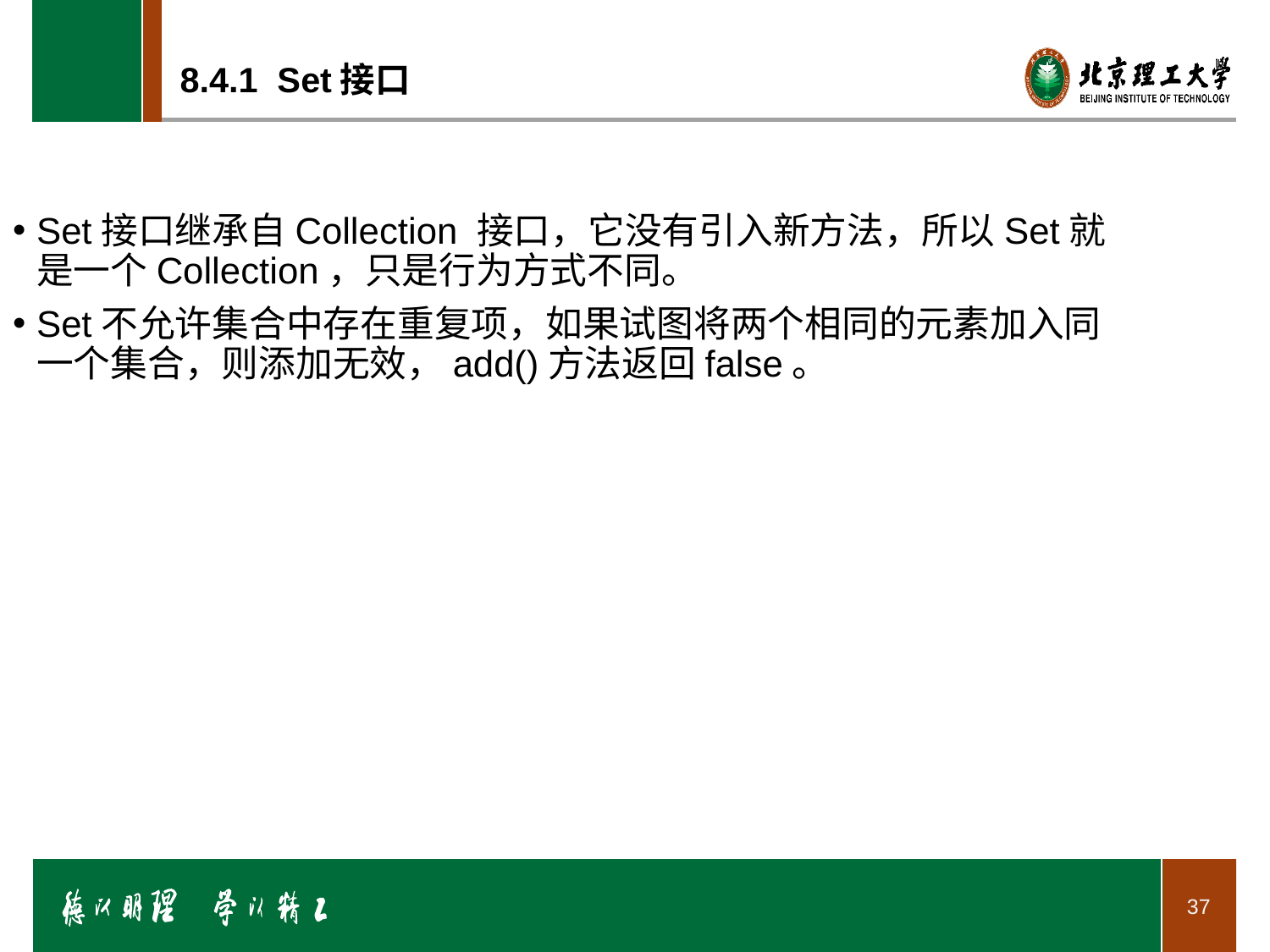

# 8.4.1  Set接口
Set接口继承自Collection 接口，它没有引入新方法，所以Set就是一个Collection，只是行为方式不同。
Set不允许集合中存在重复项，如果试图将两个相同的元素加入同一个集合，则添加无效，add()方法返回false。